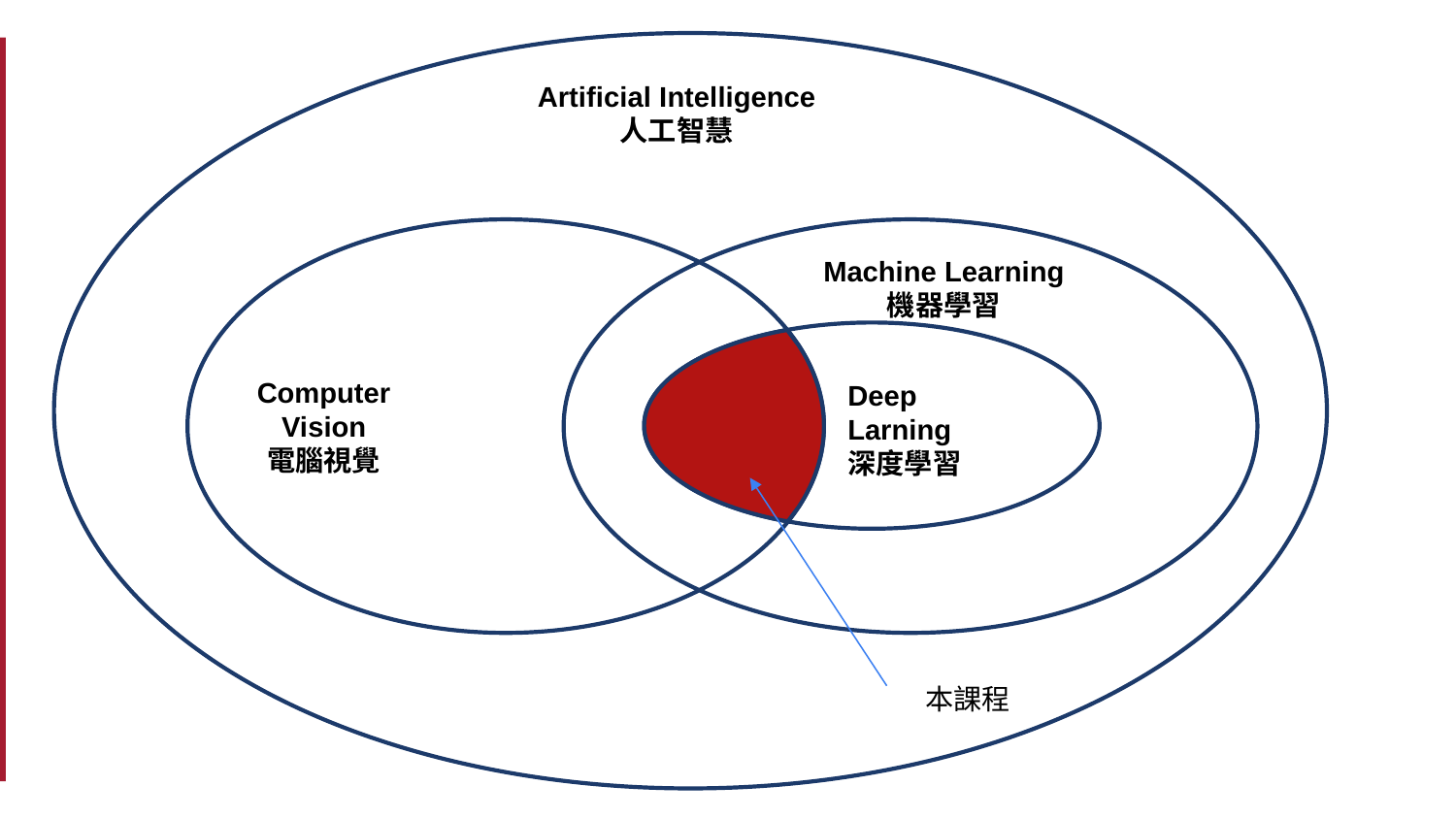

Artificial Intelligence
人工智慧

Machine Learning
機器學習

Computer
Vision
電腦視覺
Deep
Larning
深度學習
本課程